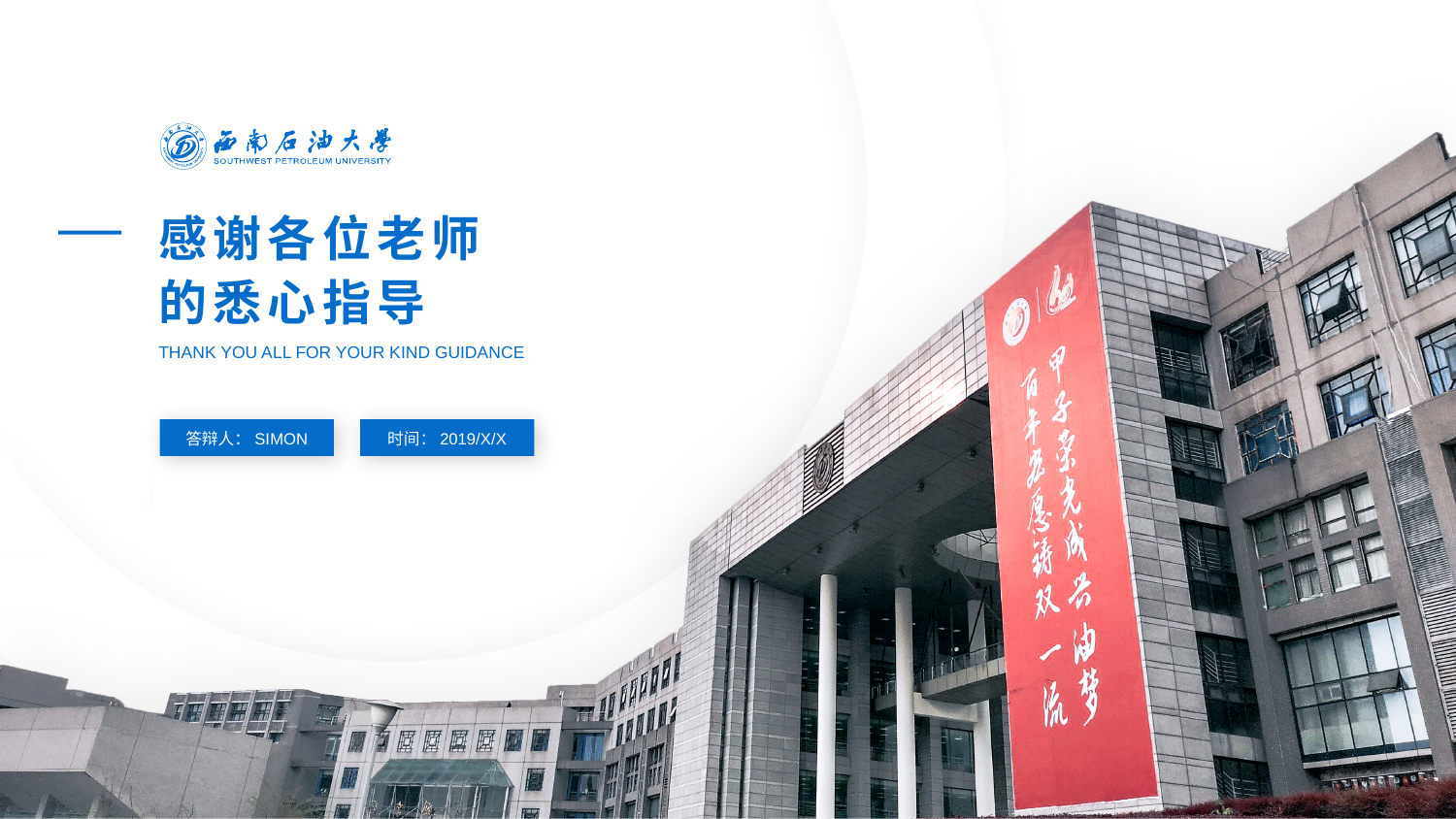

感谢各位老师
的悉心指导
THANK YOU ALL FOR YOUR KIND GUIDANCE
答辩人：SIMON
时间：2019/X/X